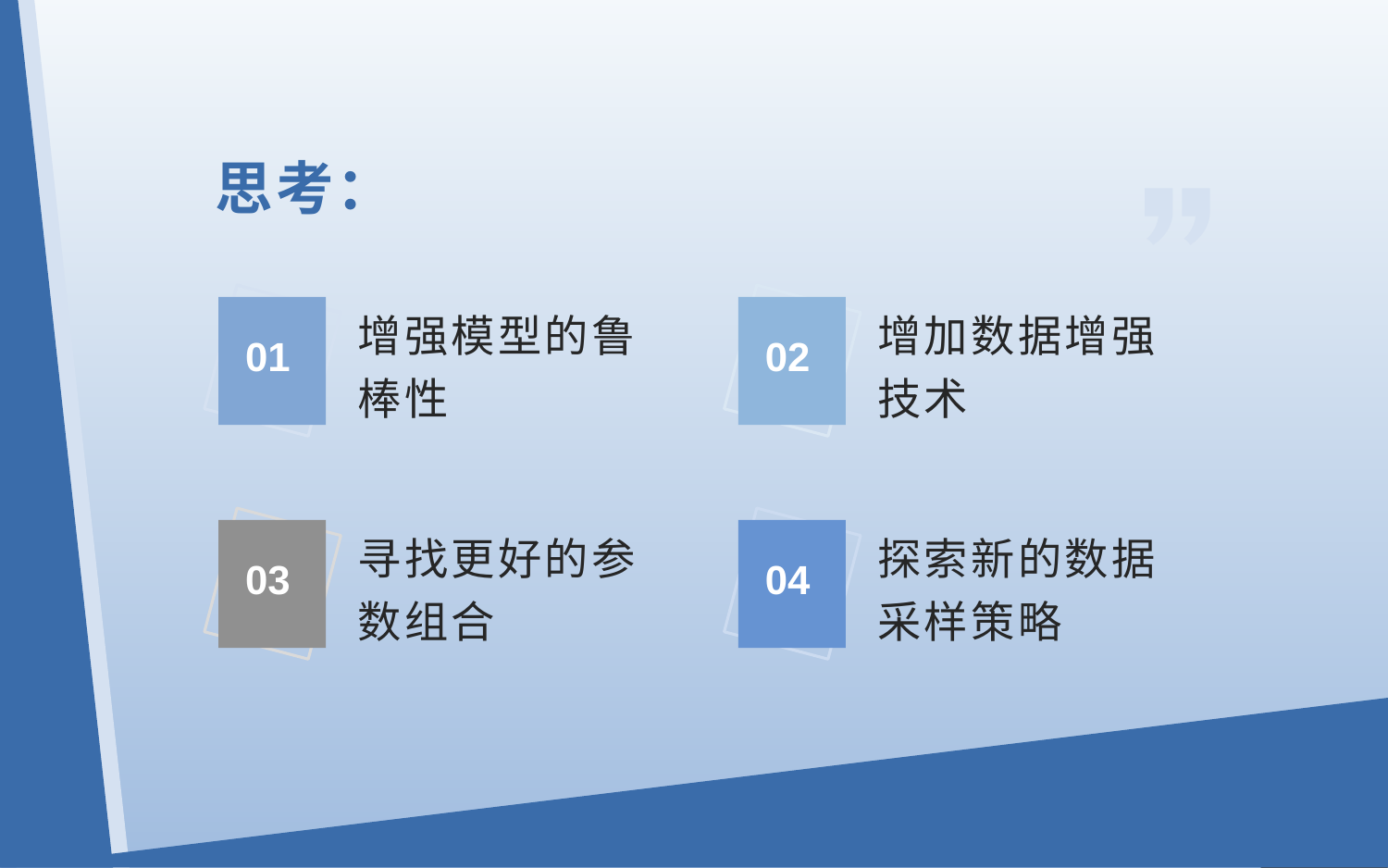

思考：

增强模型的鲁棒性
增加数据增强技术

01
02
寻找更好的参数组合
探索新的数据采样策略

03
04